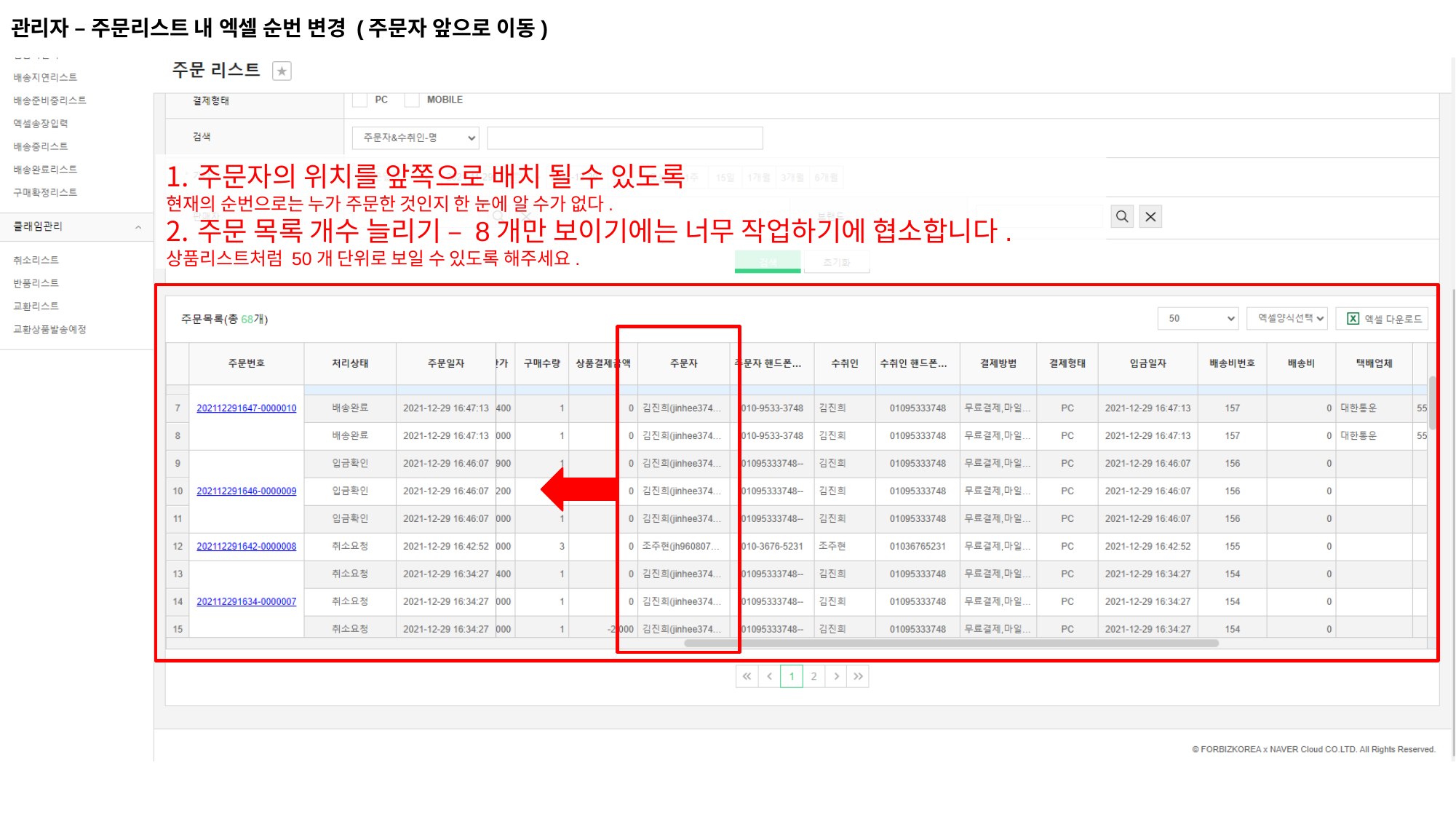

관리자 – 주문리스트 내 엑셀 순번 변경 (주문자 앞으로 이동)

주문자의 위치를 앞쪽으로 배치 될 수 있도록
현재의 순번으로는 누가 주문한 것인지 한 눈에 알 수가 없다.
주문 목록 개수 늘리기 – 8개만 보이기에는 너무 작업하기에 협소합니다.
상품리스트처럼 50개 단위로 보일 수 있도록 해주세요.